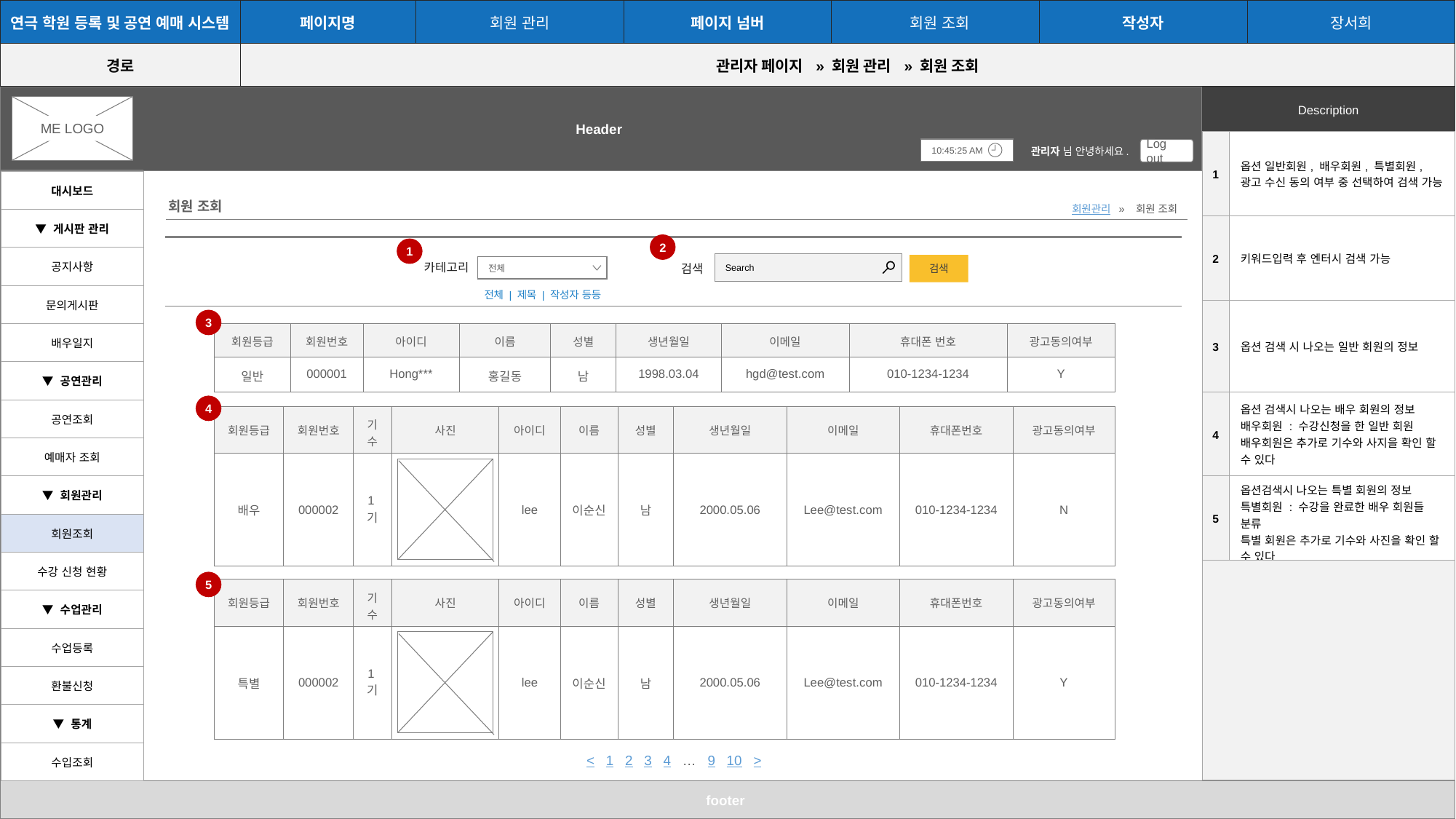

| 연극 학원 등록 및 공연 예매 시스템 | 페이지명 | 회원 관리 | 페이지 넘버 | 회원 조회 | 작성자 | 장서희 |
| --- | --- | --- | --- | --- | --- | --- |
| 경로 | 관리자 페이지 » 회원 관리 » 회원 조회 |  |  |  |  |  |
Header
| Description |
| --- |

ME LOGO
| 1 | 옵션 일반회원, 배우회원, 특별회원, 광고 수신 동의 여부 중 선택하여 검색 가능 |
| --- | --- |
| 2 | 키워드입력 후 엔터시 검색 가능 |
| 3 | 옵션 검색 시 나오는 일반 회원의 정보 |
| 4 | 옵션 검색시 나오는 배우 회원의 정보 배우회원 : 수강신청을 한 일반 회원 배우회원은 추가로 기수와 사지을 확인 할 수 있다 |
| 5 | 옵션검색시 나오는 특별 회원의 정보 특별회원 : 수강을 완료한 배우 회원들 분류 특별 회원은 추가로 기수와 사진을 확인 할 수 있다 |
|  |  |
10:45:25 AM

관리자 님 안녕하세요.
Log out

| 대시보드 |
| --- |
| ▼ 게시판 관리 |
| 공지사항 |
| 문의게시판 |
| 배우일지 |
| ▼ 공연관리 |
| 공연조회 |
| 예매자 조회 |
| ▼ 회원관리 |
| 회원조회 |
| 수강 신청 현황 |
| ▼ 수업관리 |
| 수업등록 |
| 환불신청 |
| ▼ 통계 |
| 수입조회 |
회원 조회
회원관리  »   회원 조회
2
1
Search

검색
카테고리
전체

검색
전체 | 제목 | 작성자 등등
3
| 회원등급 | 회원번호 | 아이디 | 이름 | 성별 | 생년월일 | 이메일 | 휴대폰 번호 | 광고동의여부 |
| --- | --- | --- | --- | --- | --- | --- | --- | --- |
| 일반 | 000001 | Hong\*\*\* | 홍길동 | 남 | 1998.03.04 | hgd@test.com | 010-1234-1234 | Y |

4
| 회원등급 | 회원번호 | 기수 | 사진 | 아이디 | 이름 | 성별 | 생년월일 | 이메일 | 휴대폰번호 | 광고동의여부 |
| --- | --- | --- | --- | --- | --- | --- | --- | --- | --- | --- |
| 배우 | 000002 | 1기 |  | lee | 이순신 | 남 | 2000.05.06 | Lee@test.com | 010-1234-1234 | N |

5
| 회원등급 | 회원번호 | 기수 | 사진 | 아이디 | 이름 | 성별 | 생년월일 | 이메일 | 휴대폰번호 | 광고동의여부 |
| --- | --- | --- | --- | --- | --- | --- | --- | --- | --- | --- |
| 특별 | 000002 | 1기 |  | lee | 이순신 | 남 | 2000.05.06 | Lee@test.com | 010-1234-1234 | Y |

<   1   2   3   4   …   9   10   >
footer